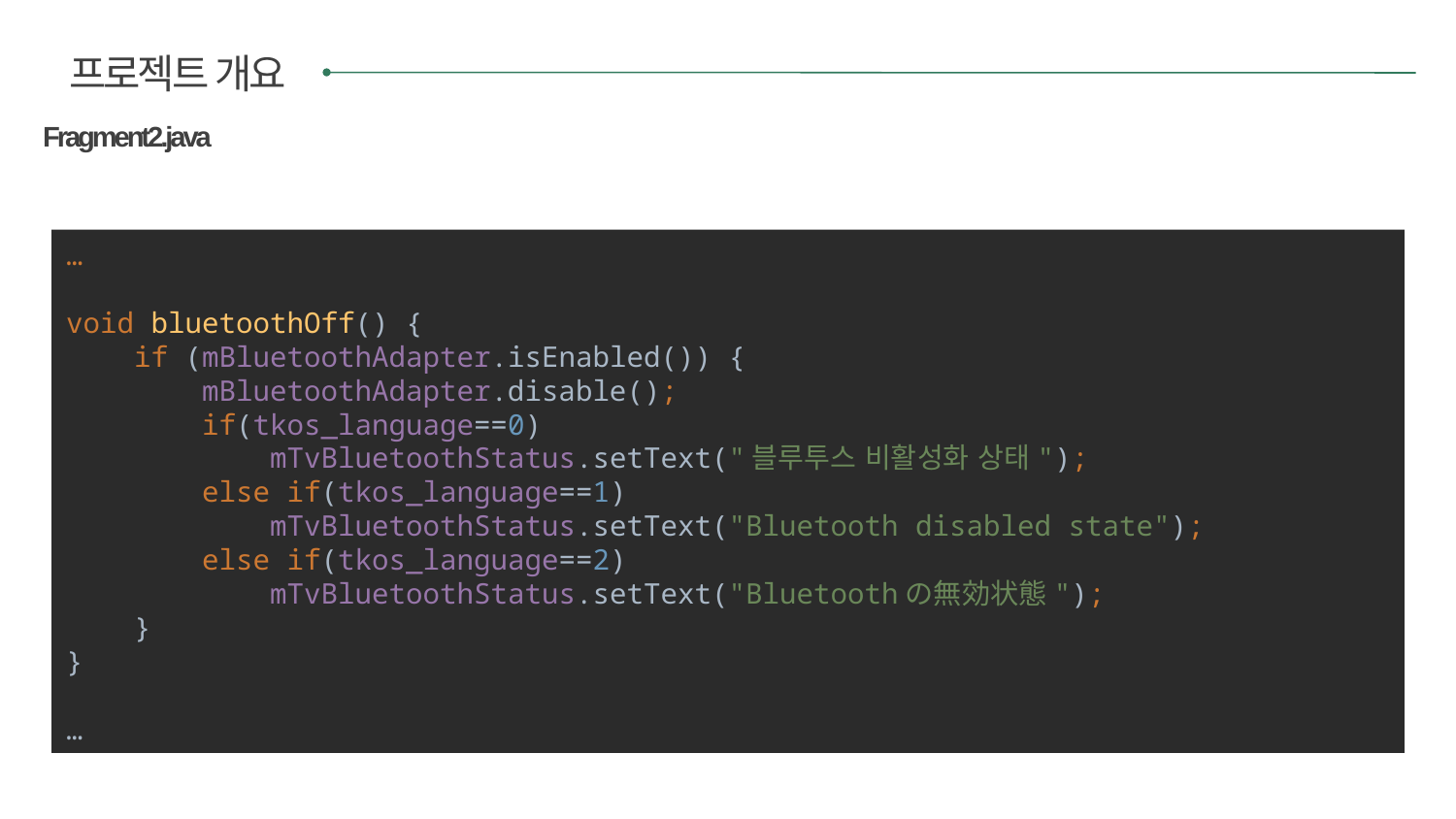

프로젝트 개요
Fragment2.java
…

void bluetoothOff() {
    if (mBluetoothAdapter.isEnabled()) {
        mBluetoothAdapter.disable();
        if(tkos_language==0)
            mTvBluetoothStatus.setText("블루투스 비활성화 상태");
        else if(tkos_language==1)
            mTvBluetoothStatus.setText("Bluetooth disabled state");
        else if(tkos_language==2)
            mTvBluetoothStatus.setText("Bluetoothの無効状態");
    }
}

…